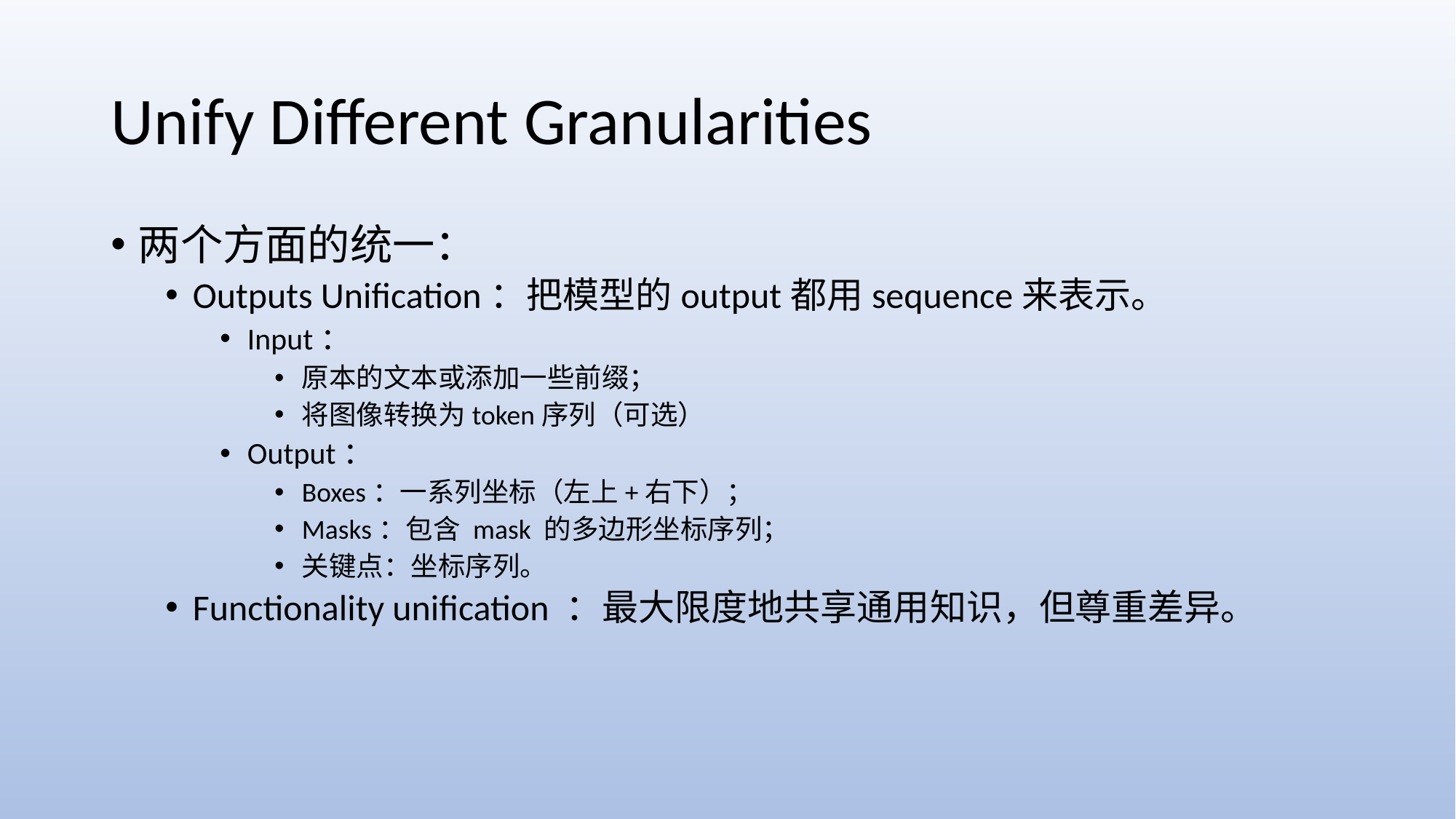

# Unify Different Granularities
两个方面的统一：
Outputs Unification：把模型的output都用sequence来表示。
Input：
原本的文本或添加一些前缀；
将图像转换为token序列（可选）
Output：
Boxes：一系列坐标（左上+右下）；
Masks：包含 mask 的多边形坐标序列；
关键点：坐标序列。
Functionality unification ：最大限度地共享通用知识，但尊重差异。